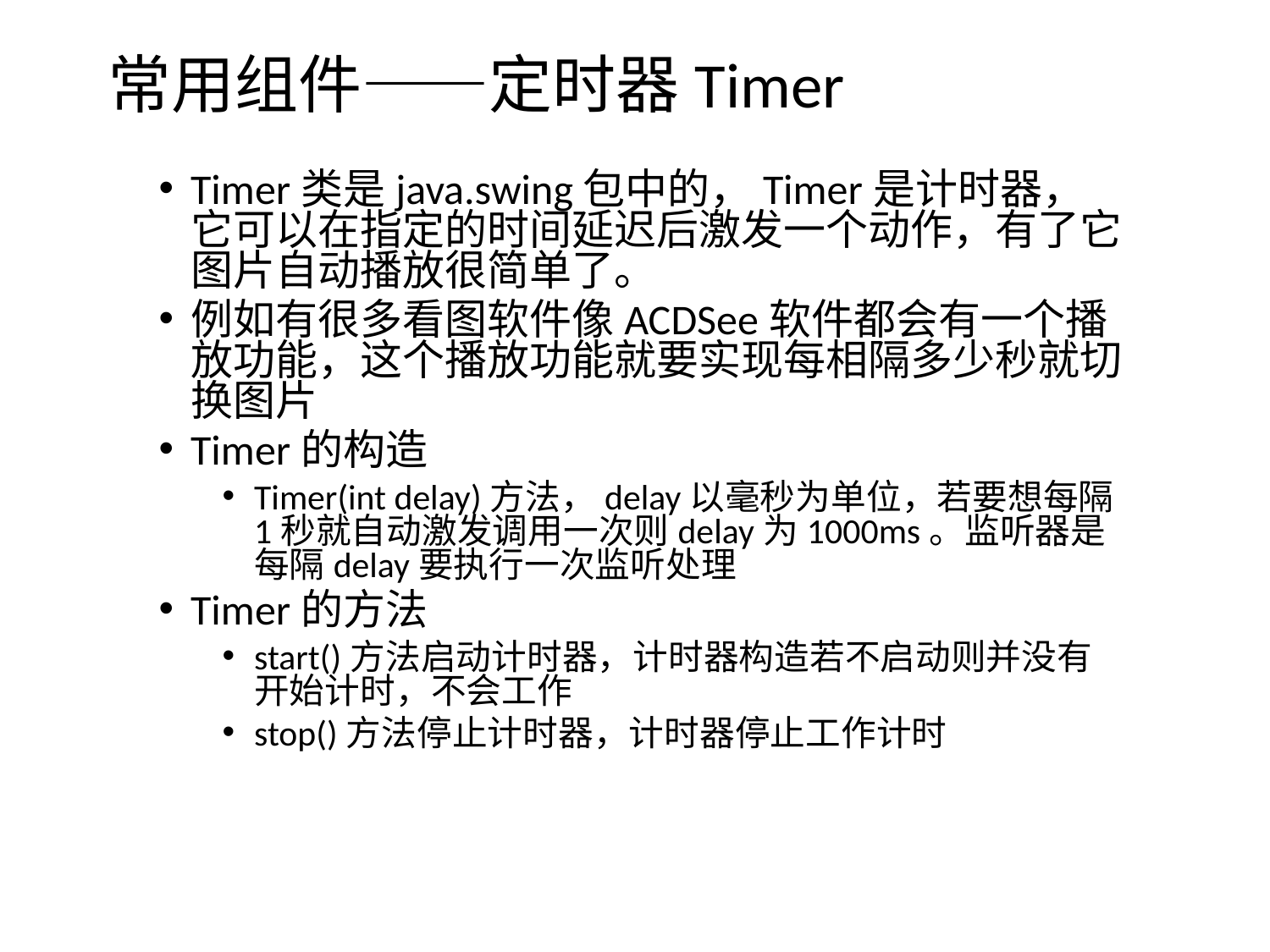

# 常用组件——定时器Timer
Timer类是java.swing包中的，Timer是计时器，它可以在指定的时间延迟后激发一个动作，有了它图片自动播放很简单了。
例如有很多看图软件像ACDSee软件都会有一个播放功能，这个播放功能就要实现每相隔多少秒就切换图片
Timer的构造
Timer(int delay)方法，delay以毫秒为单位，若要想每隔1秒就自动激发调用一次则delay为1000ms。监听器是每隔delay要执行一次监听处理
Timer的方法
start()方法启动计时器，计时器构造若不启动则并没有开始计时，不会工作
stop()方法停止计时器，计时器停止工作计时